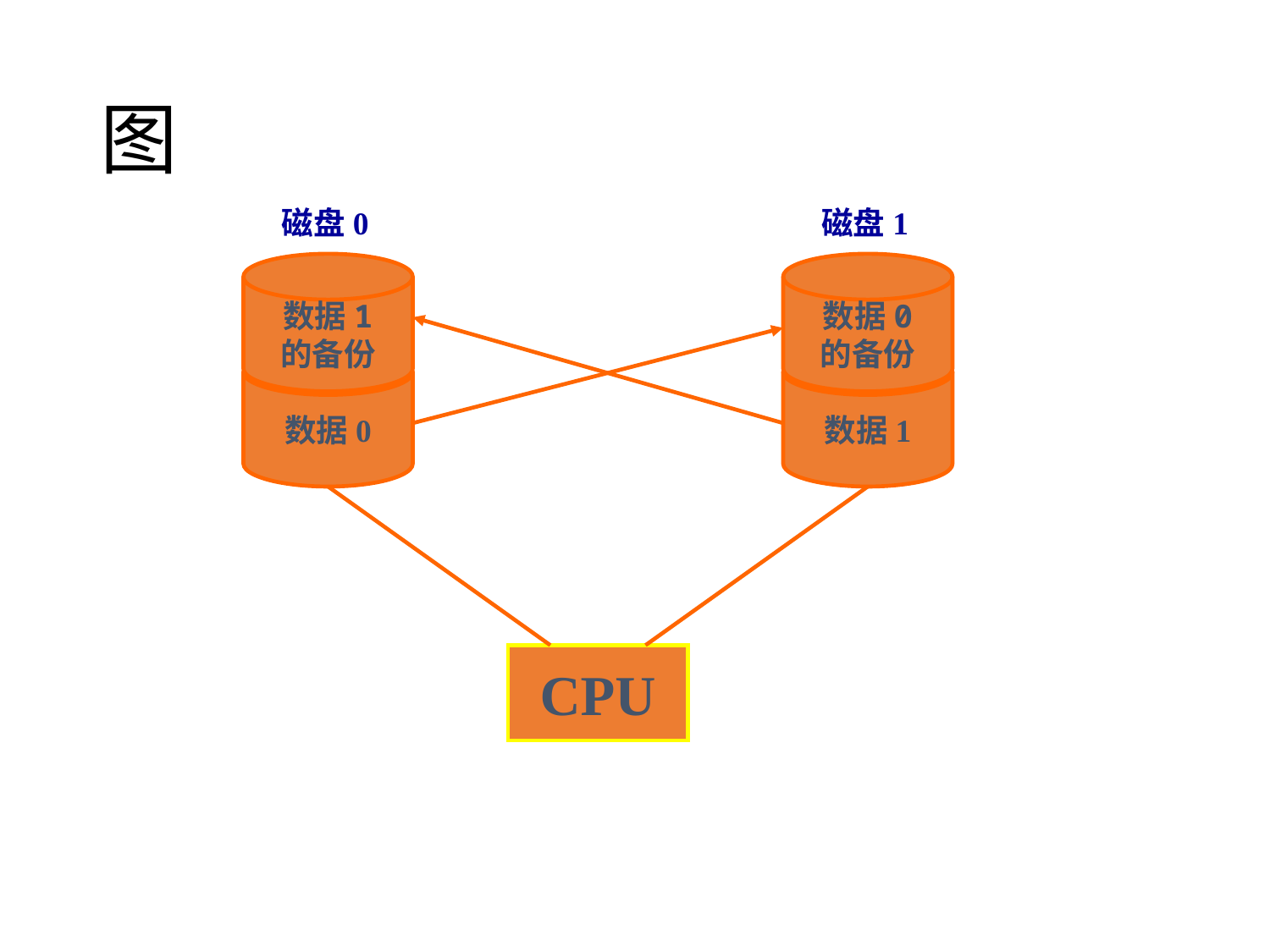

# 图
磁盘0
磁盘1
数据1
的备份
数据0
的备份

数据0
数据1

CPU